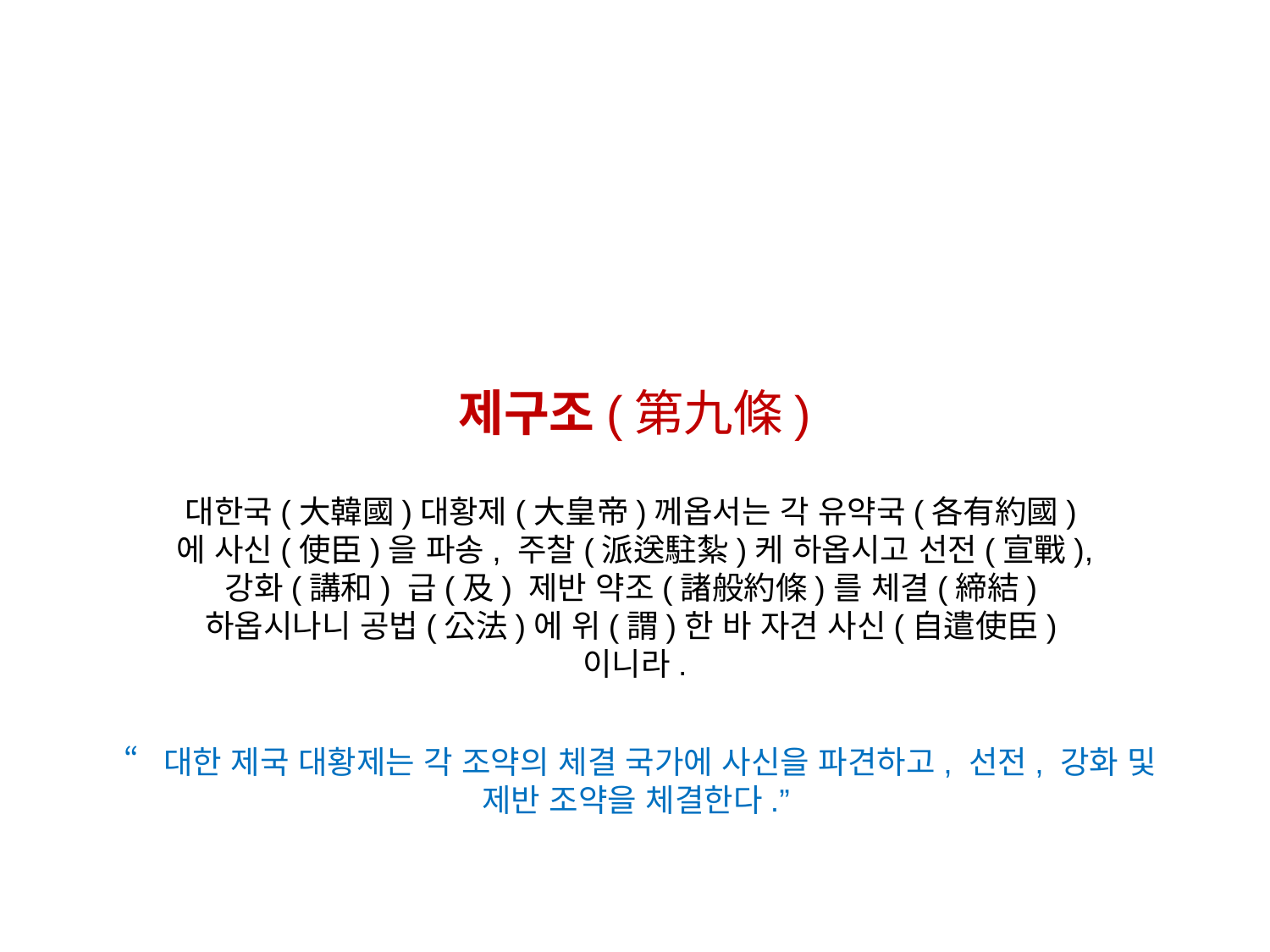

제구조(第九條)

대한국(大韓國)대황제(大皇帝)께옵서는 각 유약국(各有約國)에 사신(使臣)을 파송, 주찰(派送駐紮)케 하옵시고 선전(宣戰), 강화(講和) 급(及) 제반 약조(諸般約條)를 체결(締結)하옵시나니 공법(公法)에 위(謂)한 바 자견 사신(自遣使臣)이니라.
“대한 제국 대황제는 각 조약의 체결 국가에 사신을 파견하고, 선전, 강화 및
제반 조약을 체결한다.”